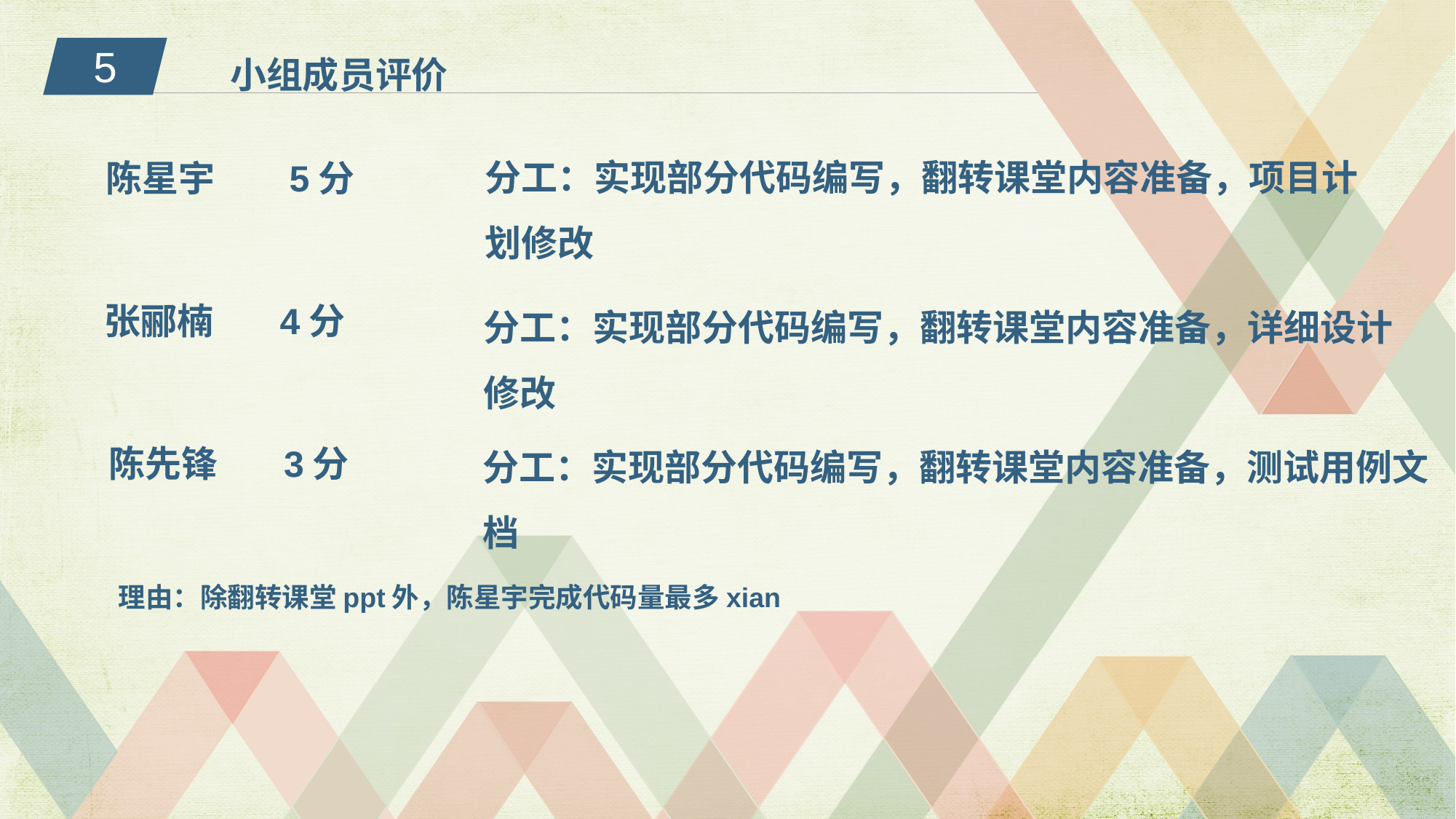

小组成员评价
5

分工：实现部分代码编写，翻转课堂内容准备，项目计
划修改

陈星宇        5分

张郦楠       4分
分工：实现部分代码编写，翻转课堂内容准备，详细设计
修改

陈先锋       3分
分工：实现部分代码编写，翻转课堂内容准备，测试用例文
档

理由：除翻转课堂ppt外，陈星宇完成代码量最多xian